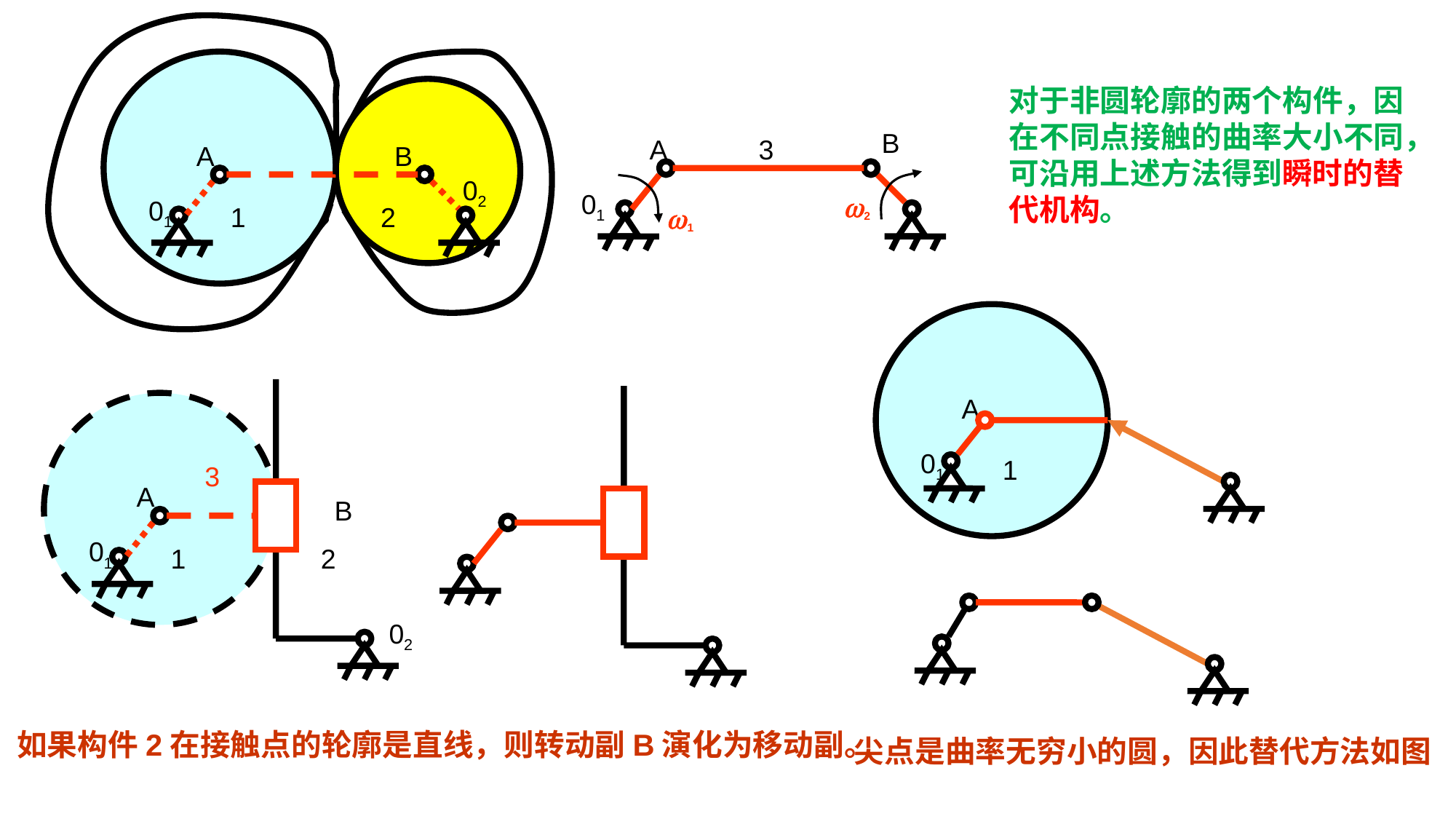

A
B

02
01
1
2
对于非圆轮廓的两个构件，因在不同点接触的曲率大小不同，可沿用上述方法得到瞬时的替代机构。
B
A
3

01
ω
ω

2
1

A

01
1
3

A

B

01

1
2

02

如果构件2在接触点的轮廓是直线，则转动副B演化为移动副。
尖点是曲率无穷小的圆，因此替代方法如图